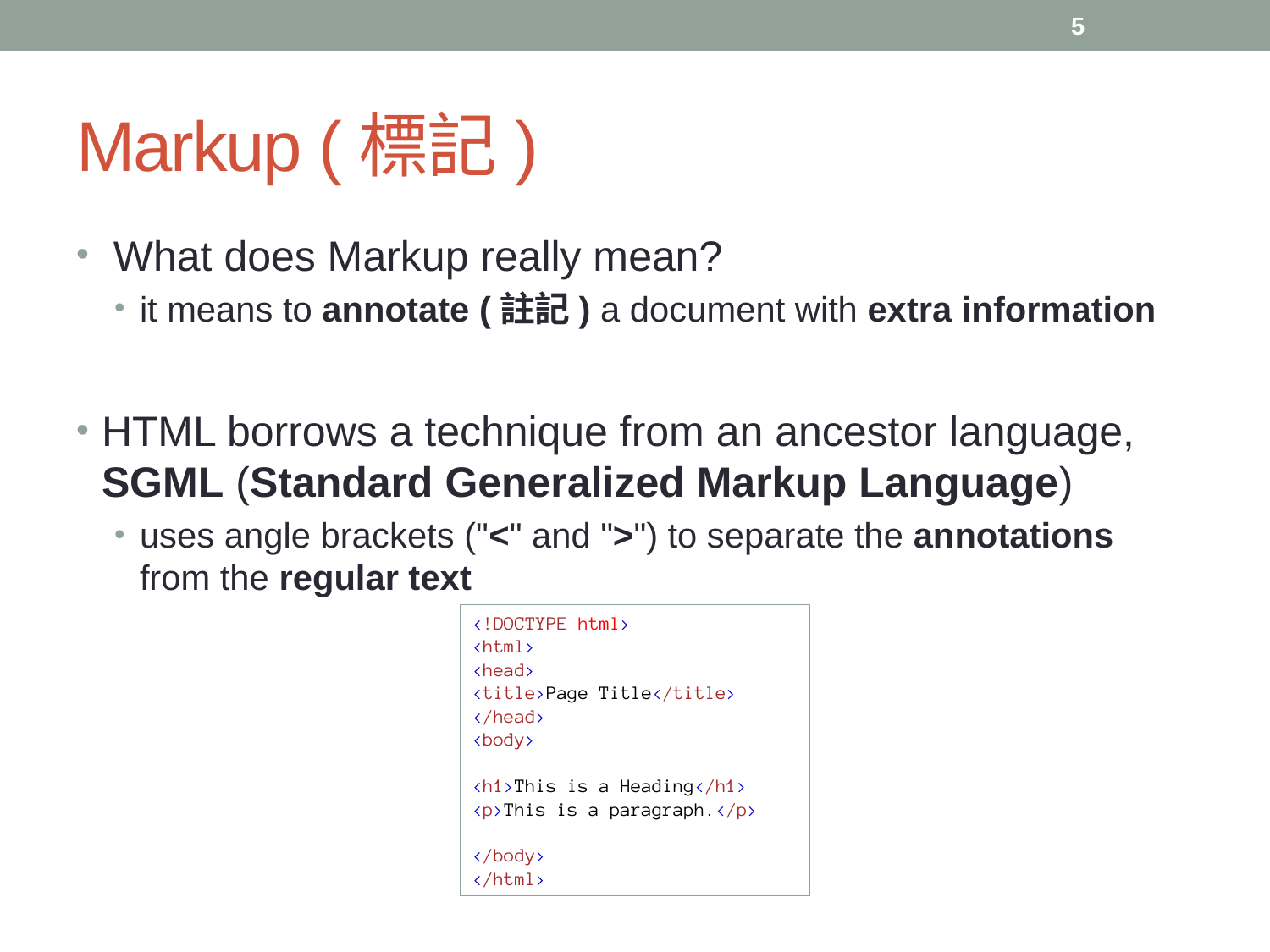

5
# Markup (標記)
 What does Markup really mean?
it means to annotate (註記) a document with extra information

HTML borrows a technique from an ancestor language, SGML (Standard Generalized Markup Language)
uses angle brackets ("<" and ">") to separate the annotations from the regular text
<!DOCTYPE html>
<html>
<head>
<title>Page Title</title>
</head>
<body>
<h1>This is a Heading</h1>
<p>This is a paragraph.</p>
</body>
</html>